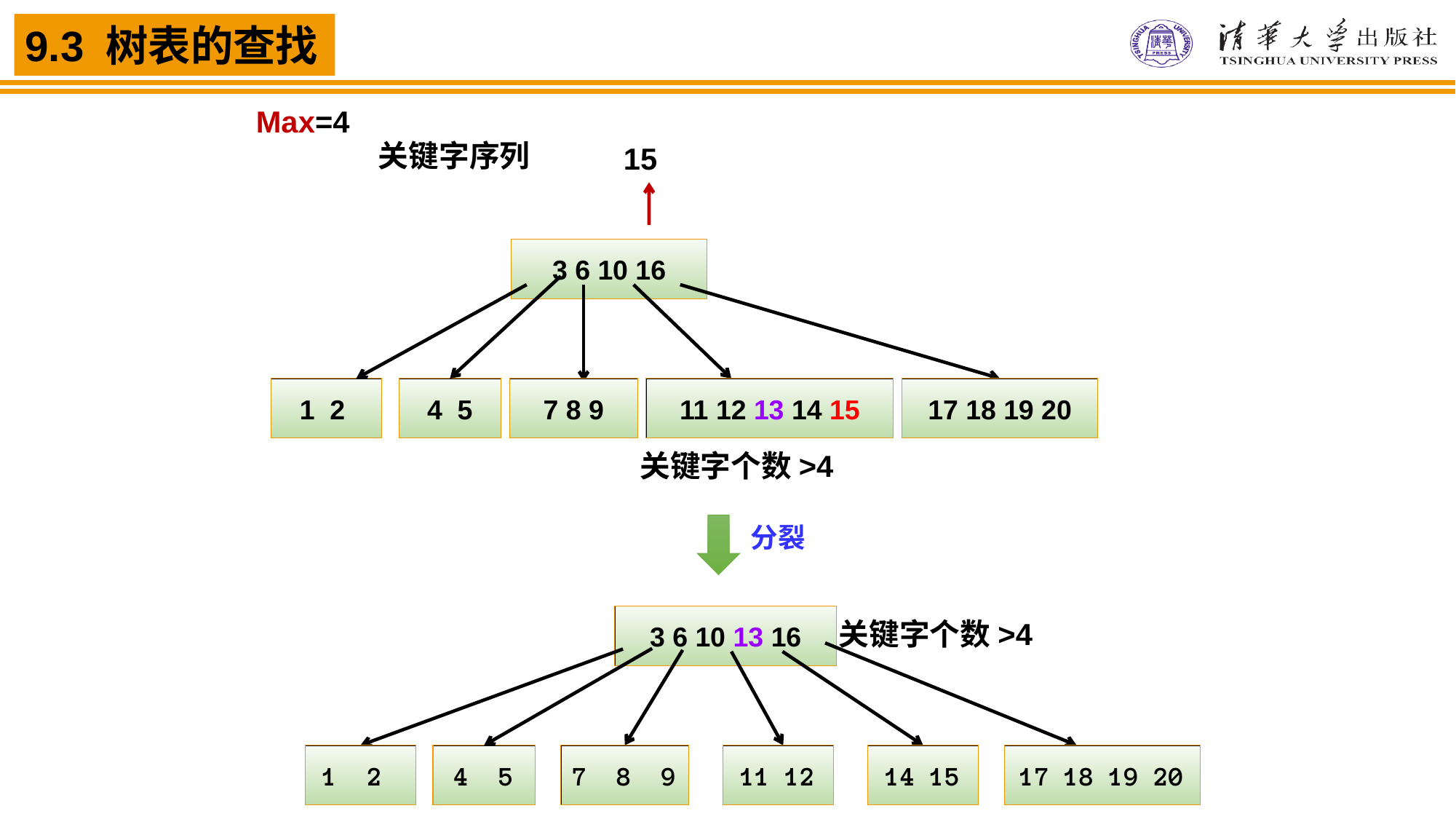

Max=4
关键字序列
15
3 6 10 16
1  2
4  5
7 8 9
11 12 13 14 15
17 18 19 20
关键字个数>4

3 6 10 13 16
关键字个数>4
1  2
4  5
7  8  9
11 12
14 15
17 18 19 20
分裂